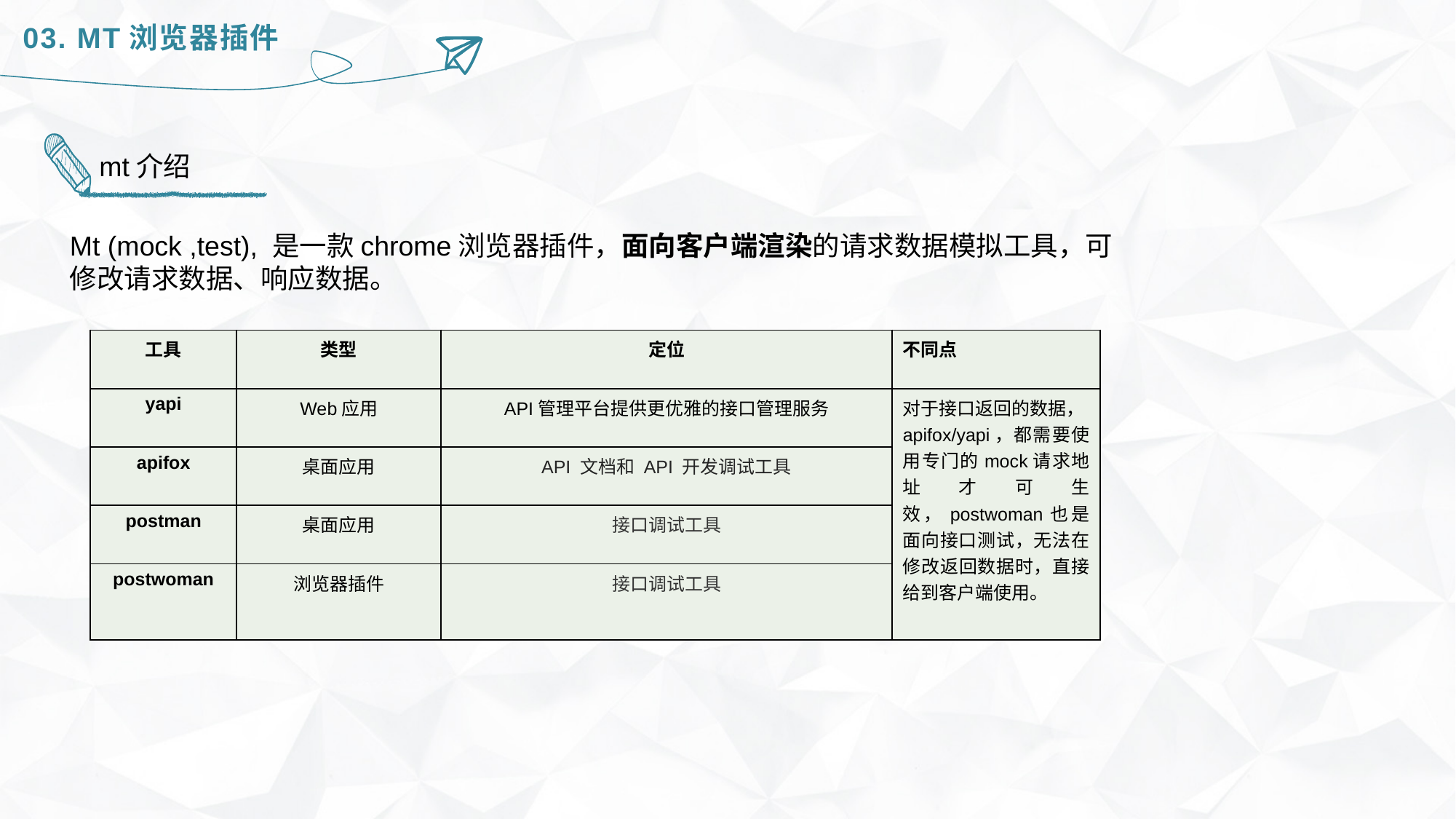

03. MT浏览器插件

mt介绍
Mt (mock ,test), 是一款chrome浏览器插件，面向客户端渲染的请求数据模拟工具，可修改请求数据、响应数据。
| 工具 | 类型 | 定位 | 不同点 |
| --- | --- | --- | --- |
| yapi | Web应用 | API管理平台提供更优雅的接口管理服务 | 对于接口返回的数据，apifox/yapi，都需要使用专门的mock请求地址才可生效，postwoman也是面向接口测试，无法在修改返回数据时，直接给到客户端使用。 |
| apifox | 桌面应用 | API 文档和 API 开发调试工具 |  |
| postman | 桌面应用 | 接口调试工具 |  |
| postwoman | 浏览器插件 | 接口调试工具 |  |